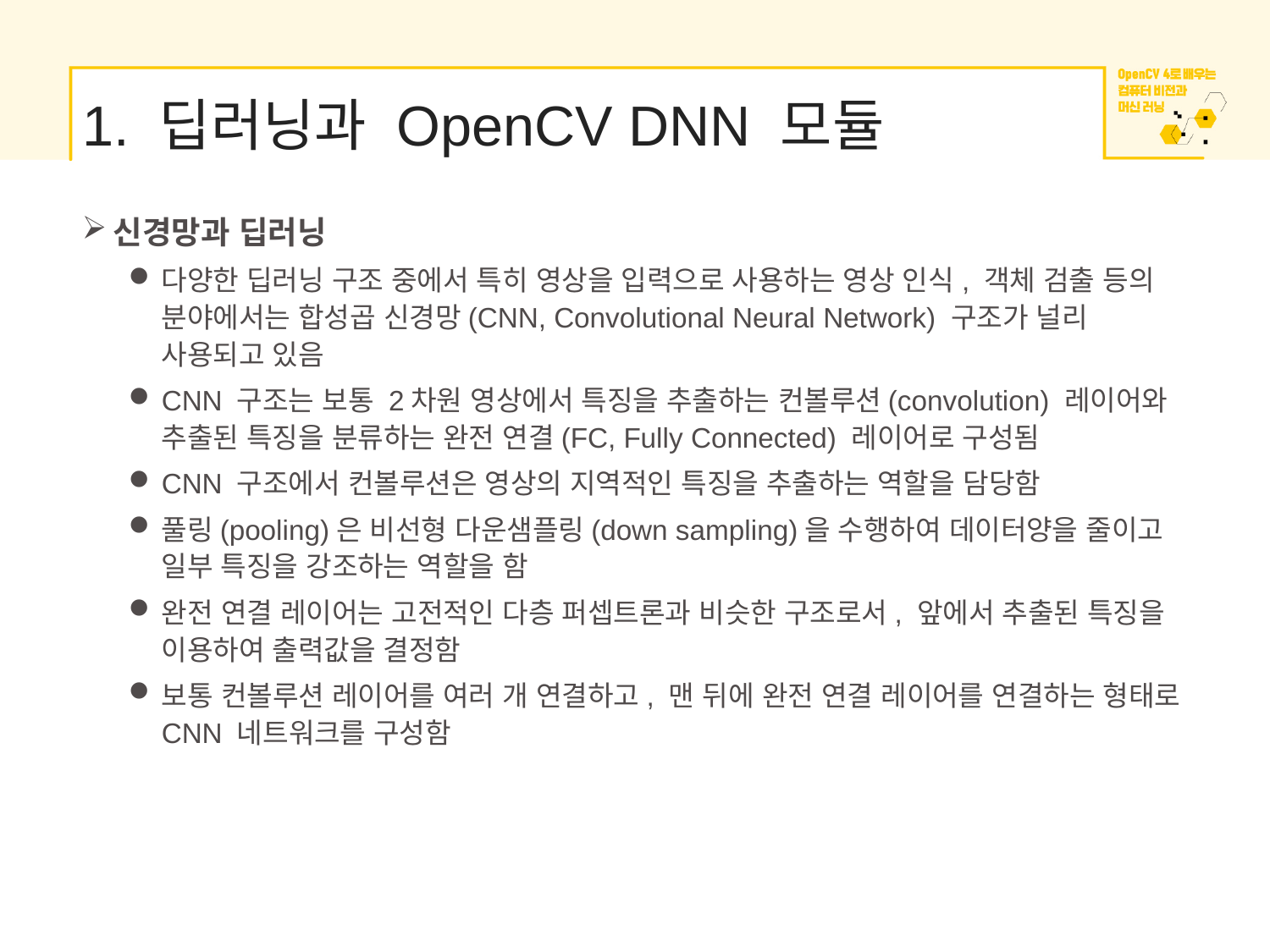

# 1. 딥러닝과 OpenCV DNN 모듈
신경망과 딥러닝
다양한 딥러닝 구조 중에서 특히 영상을 입력으로 사용하는 영상 인식, 객체 검출 등의 분야에서는 합성곱 신경망(CNN, Convolutional Neural Network) 구조가 널리 사용되고 있음
CNN 구조는 보통 2차원 영상에서 특징을 추출하는 컨볼루션(convolution) 레이어와 추출된 특징을 분류하는 완전 연결(FC, Fully Connected) 레이어로 구성됨
CNN 구조에서 컨볼루션은 영상의 지역적인 특징을 추출하는 역할을 담당함
풀링(pooling)은 비선형 다운샘플링(down sampling)을 수행하여 데이터양을 줄이고 일부 특징을 강조하는 역할을 함
완전 연결 레이어는 고전적인 다층 퍼셉트론과 비슷한 구조로서, 앞에서 추출된 특징을 이용하여 출력값을 결정함
보통 컨볼루션 레이어를 여러 개 연결하고, 맨 뒤에 완전 연결 레이어를 연결하는 형태로 CNN 네트워크를 구성함